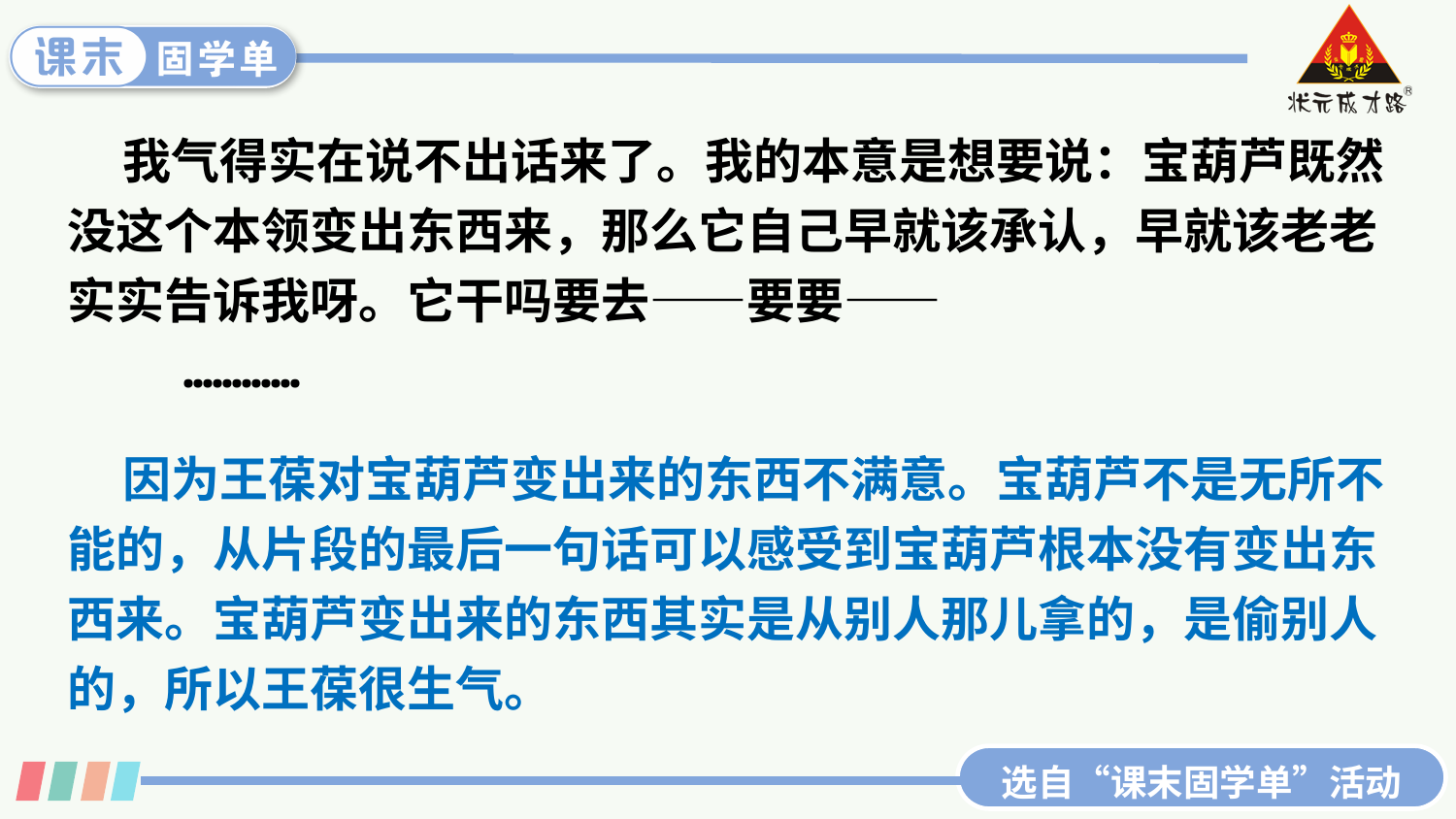

我气得实在说不出话来了。我的本意是想要说：宝葫芦既然没这个本领变出东西来，那么它自己早就该承认，早就该老老实实告诉我呀。它干吗要去——要要——
    …………
    因为王葆对宝葫芦变出来的东西不满意。宝葫芦不是无所不能的，从片段的最后一句话可以感受到宝葫芦根本没有变出东西来。宝葫芦变出来的东西其实是从别人那儿拿的，是偷别人的，所以王葆很生气。
选自“课末固学单”活动